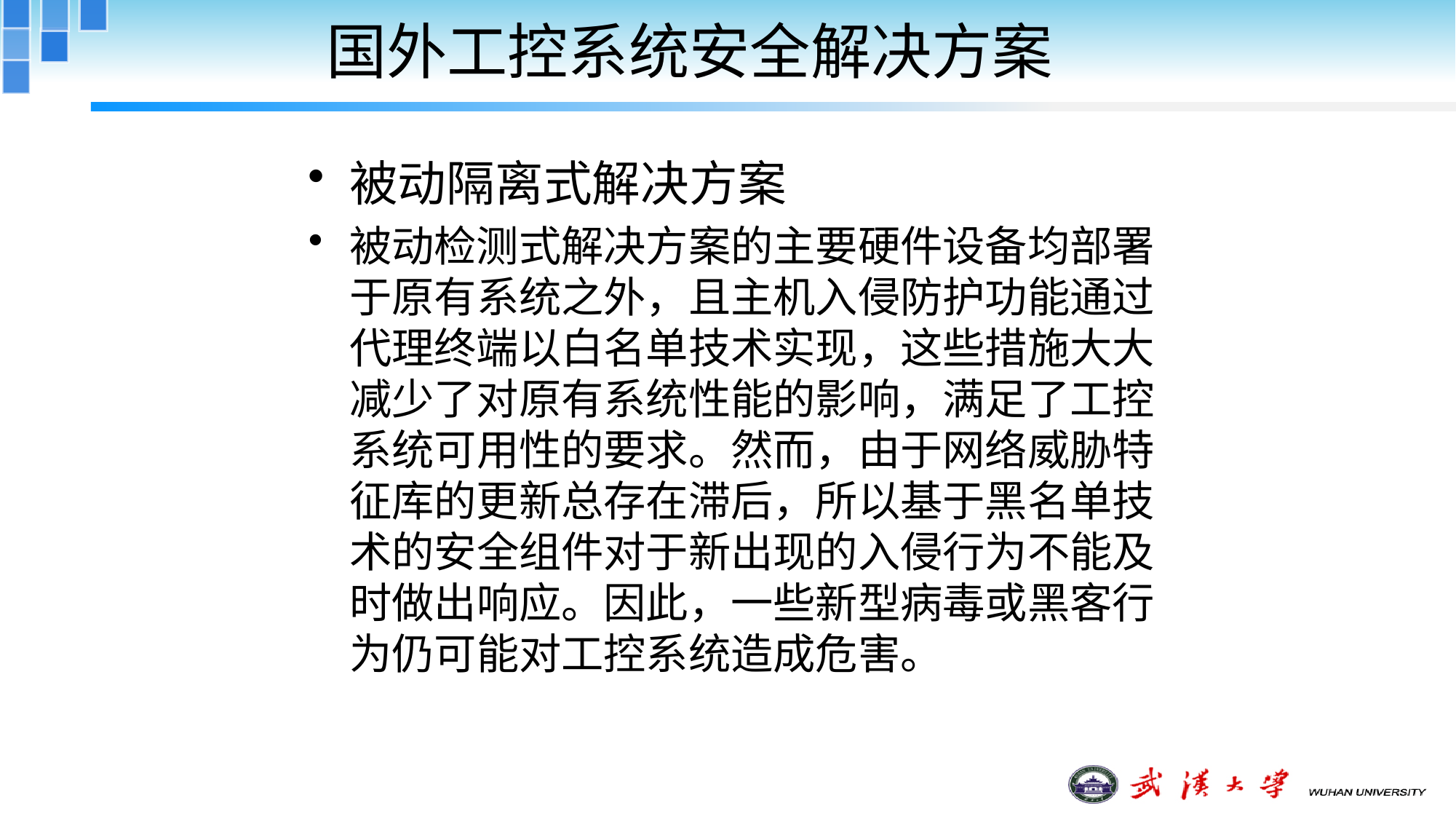

# 国外工控系统安全解决方案
被动隔离式解决方案
被动检测式解决方案的主要硬件设备均部署于原有系统之外，且主机入侵防护功能通过代理终端以白名单技术实现，这些措施大大减少了对原有系统性能的影响，满足了工控系统可用性的要求。然而，由于网络威胁特征库的更新总存在滞后，所以基于黑名单技术的安全组件对于新出现的入侵行为不能及时做出响应。因此，一些新型病毒或黑客行为仍可能对工控系统造成危害。